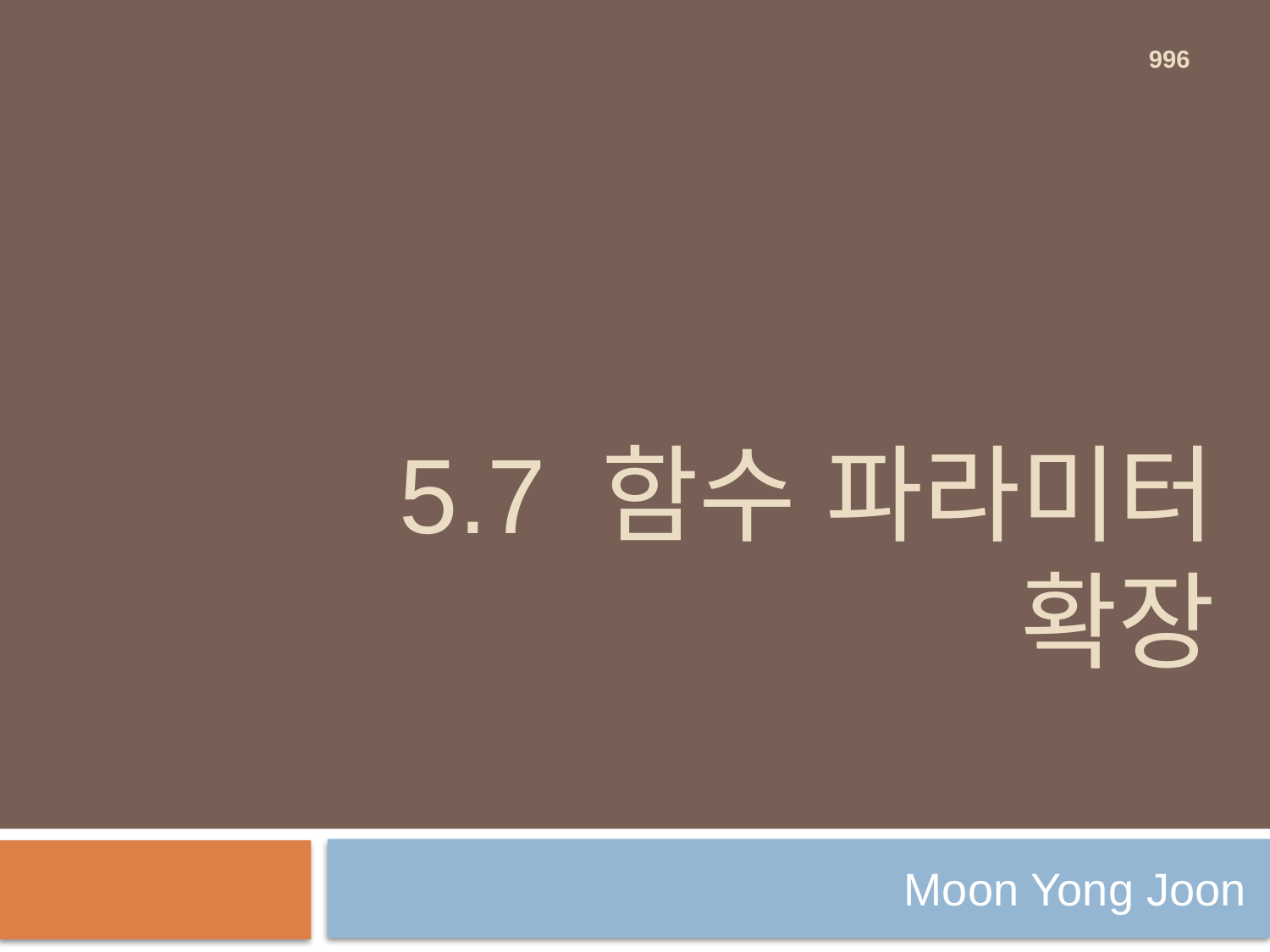

996
# 5.7 함수 파라미터 확장
Moon Yong Joon